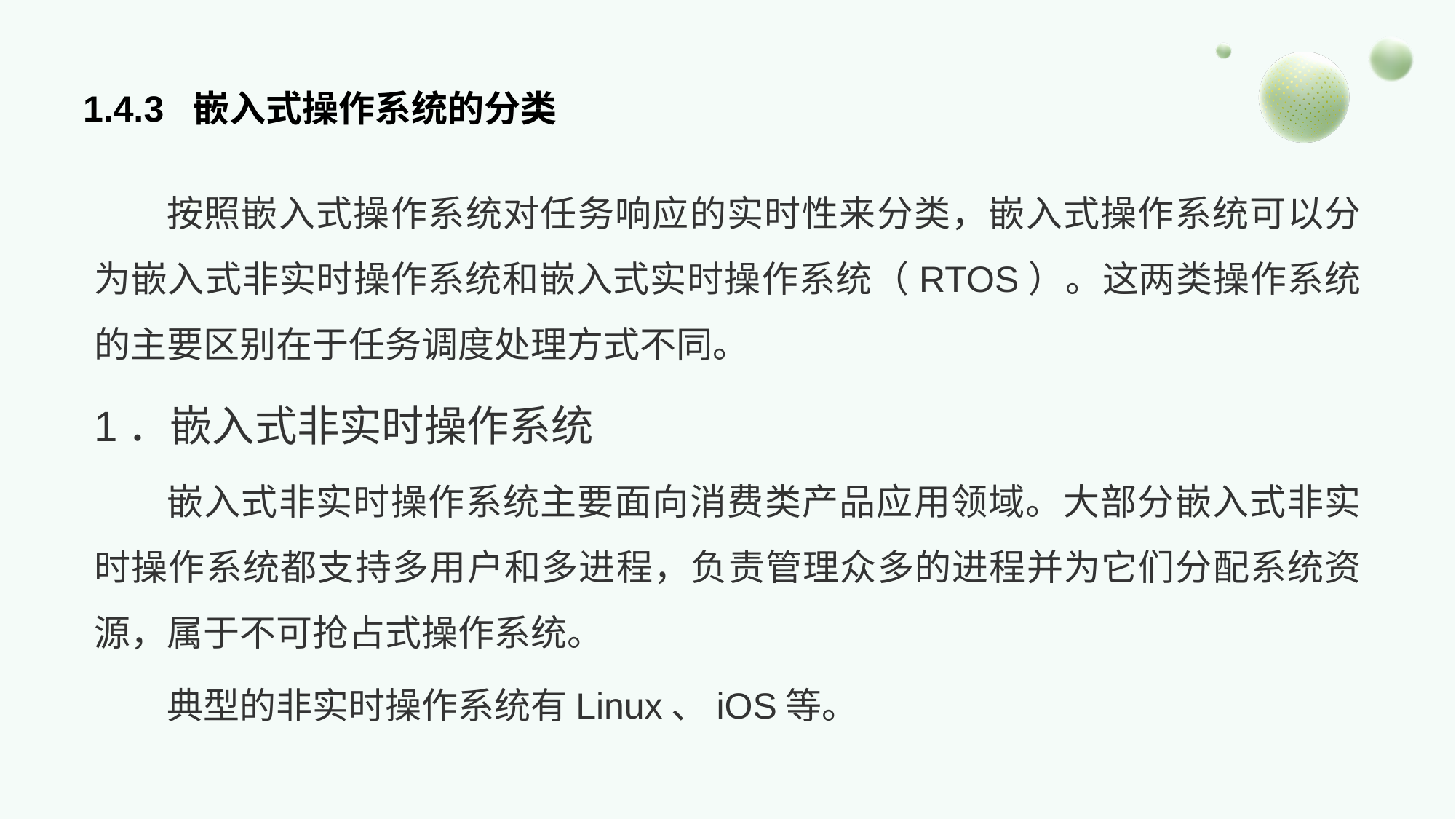

# 1.4.3  嵌入式操作系统的分类
按照嵌入式操作系统对任务响应的实时性来分类，嵌入式操作系统可以分为嵌入式非实时操作系统和嵌入式实时操作系统（RTOS）。这两类操作系统的主要区别在于任务调度处理方式不同。
1．嵌入式非实时操作系统
嵌入式非实时操作系统主要面向消费类产品应用领域。大部分嵌入式非实时操作系统都支持多用户和多进程，负责管理众多的进程并为它们分配系统资源，属于不可抢占式操作系统。
典型的非实时操作系统有Linux、iOS等。